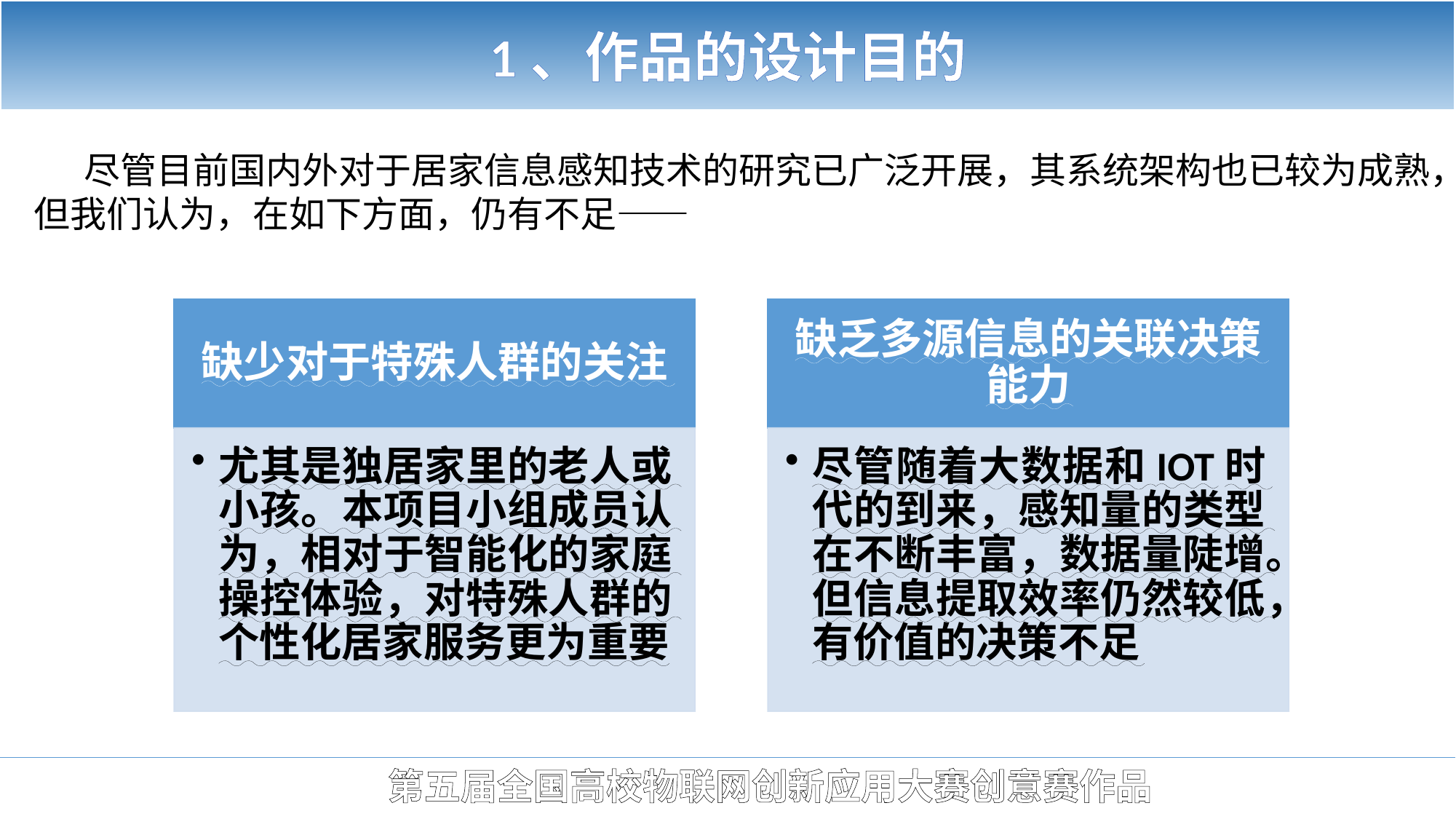

1、作品的设计目的
     尽管目前国内外对于居家信息感知技术的研究已广泛开展，其系统架构也已较为成熟，
但我们认为，在如下方面，仍有不足——

缺少对于特殊人群的关注
尤其是独居家里的老人或小孩。本项目小组成员认为，相对于智能化的家庭操控体验，对特殊人群的个性化居家服务更为重要
缺乏多源信息的关联决策能力
尽管随着大数据和IOT时代的到来，感知量的类型在不断丰富，数据量陡增。但信息提取效率仍然较低，有价值的决策不足
第五届全国高校物联网创新应用大赛创意赛作品